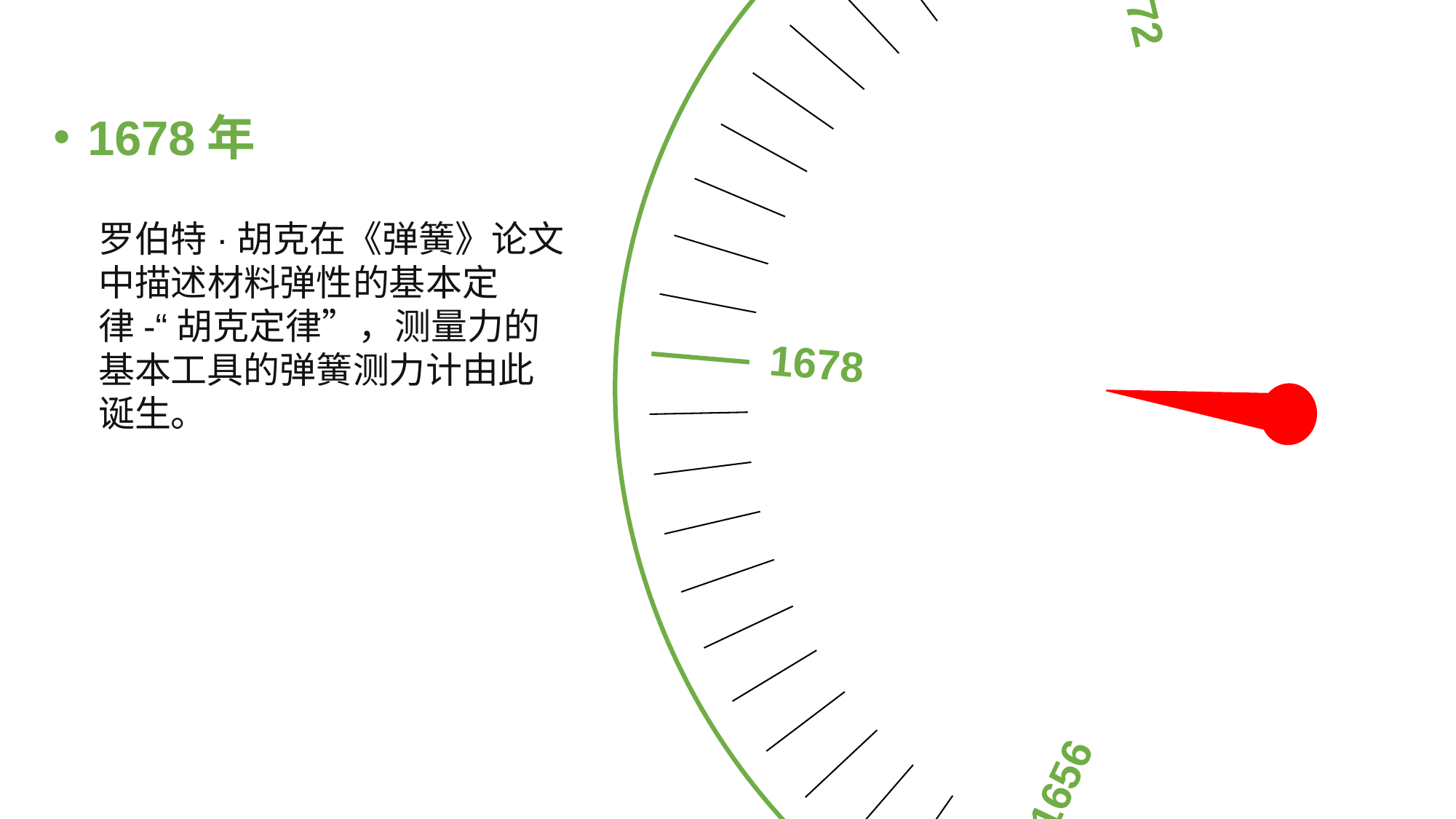

1672
1668
1678
1665
1656
1678年
罗伯特·胡克在《弹簧》论文中描述材料弹性的基本定律-“胡克定律”，测量力的基本工具的弹簧测力计由此诞生。